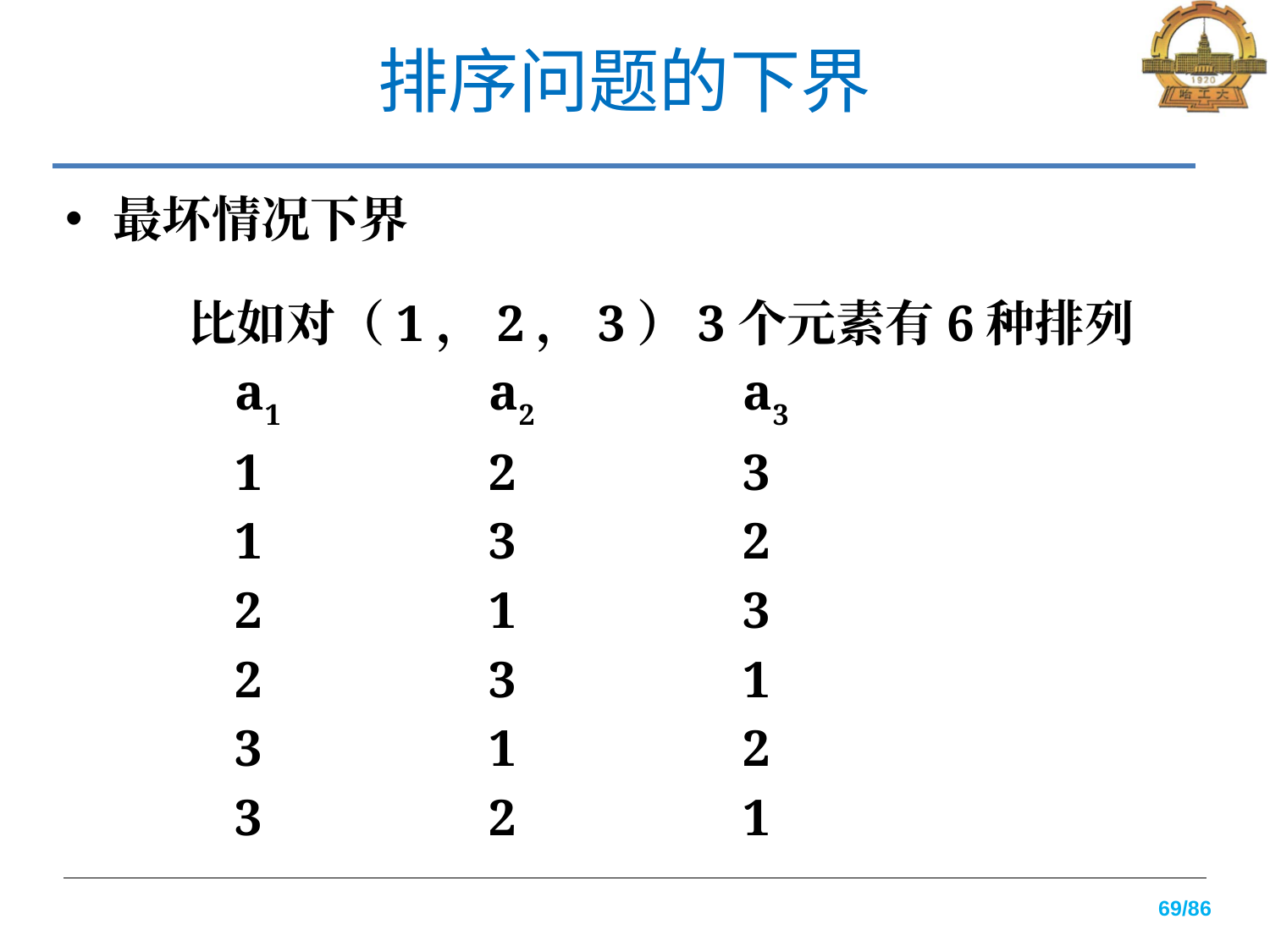

# 排序问题的下界
最坏情况下界
比如对（1，2，3）3个元素有6种排列
	a1		a2		a3
	1		2		3
	1		3		2
	2		1		3
	2		3		1
	3		1		2
	3		2		1